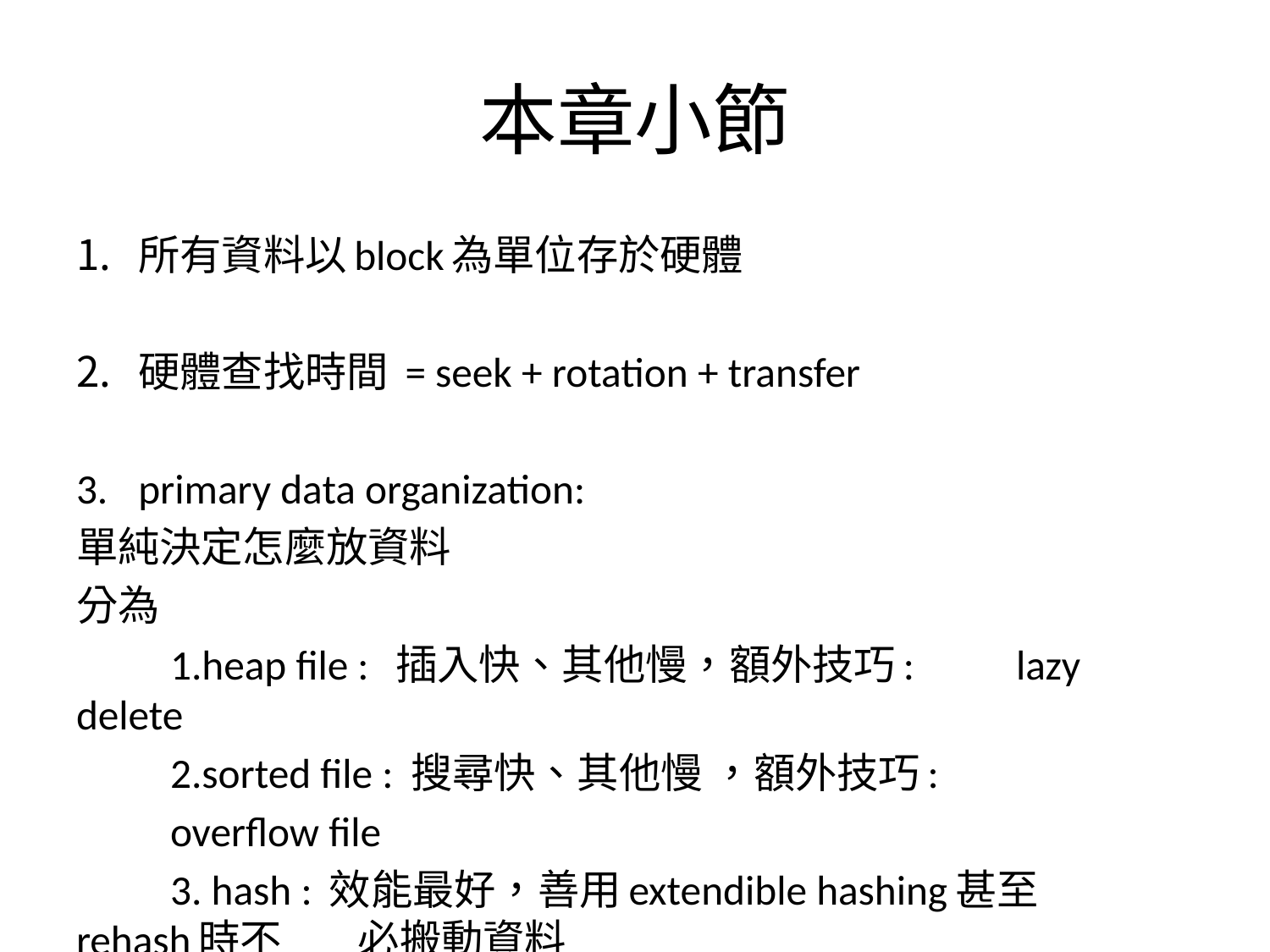

# 本章小節
所有資料以block為單位存於硬體

硬體查找時間 = seek + rotation + transfer

primary data organization:
單純決定怎麼放資料
分為
	1.heap file :  插入快、其他慢，額外技巧: 	lazy 	delete
	2.sorted file : 搜尋快、其他慢 ，額外技巧:
	overflow file
	3. hash : 效能最好，善用extendible hashing甚至	rehash時不	必搬動資料